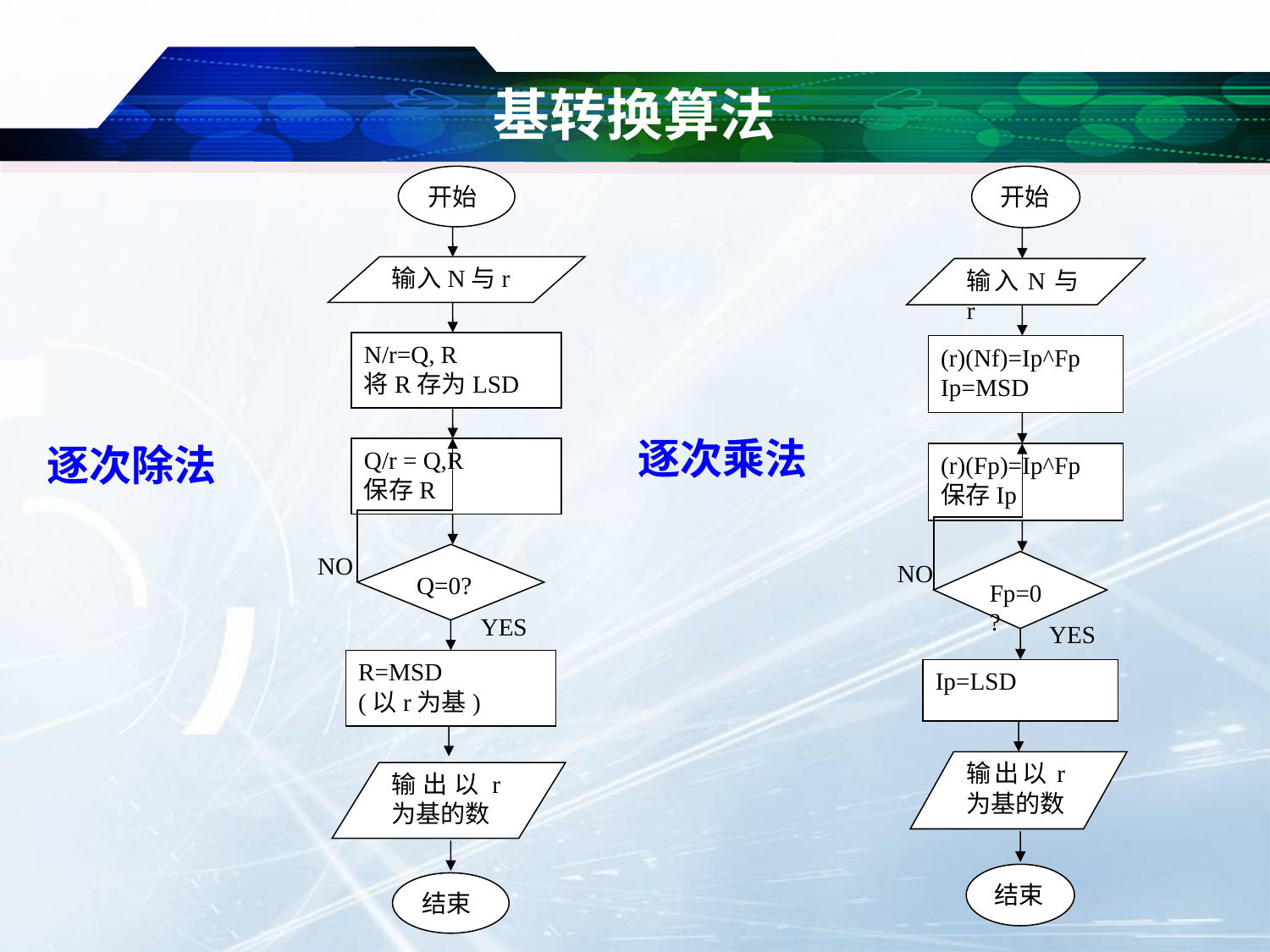

# 基转换算法
开始

输入N与r

N/r=Q, R
将R存为LSD

Q/r = Q,R
保存R

NO
Q=0?
YES

R=MSD
(以r为基)

输出以r为基的数

结束
开始

输入N与r

(r)(Nf)=Ip^Fp
Ip=MSD

(r)(Fp)=Ip^Fp
保存Ip

NO
Fp=0?
YES

Ip=LSD

输出以r为基的数

结束
逐次乘法
逐次除法